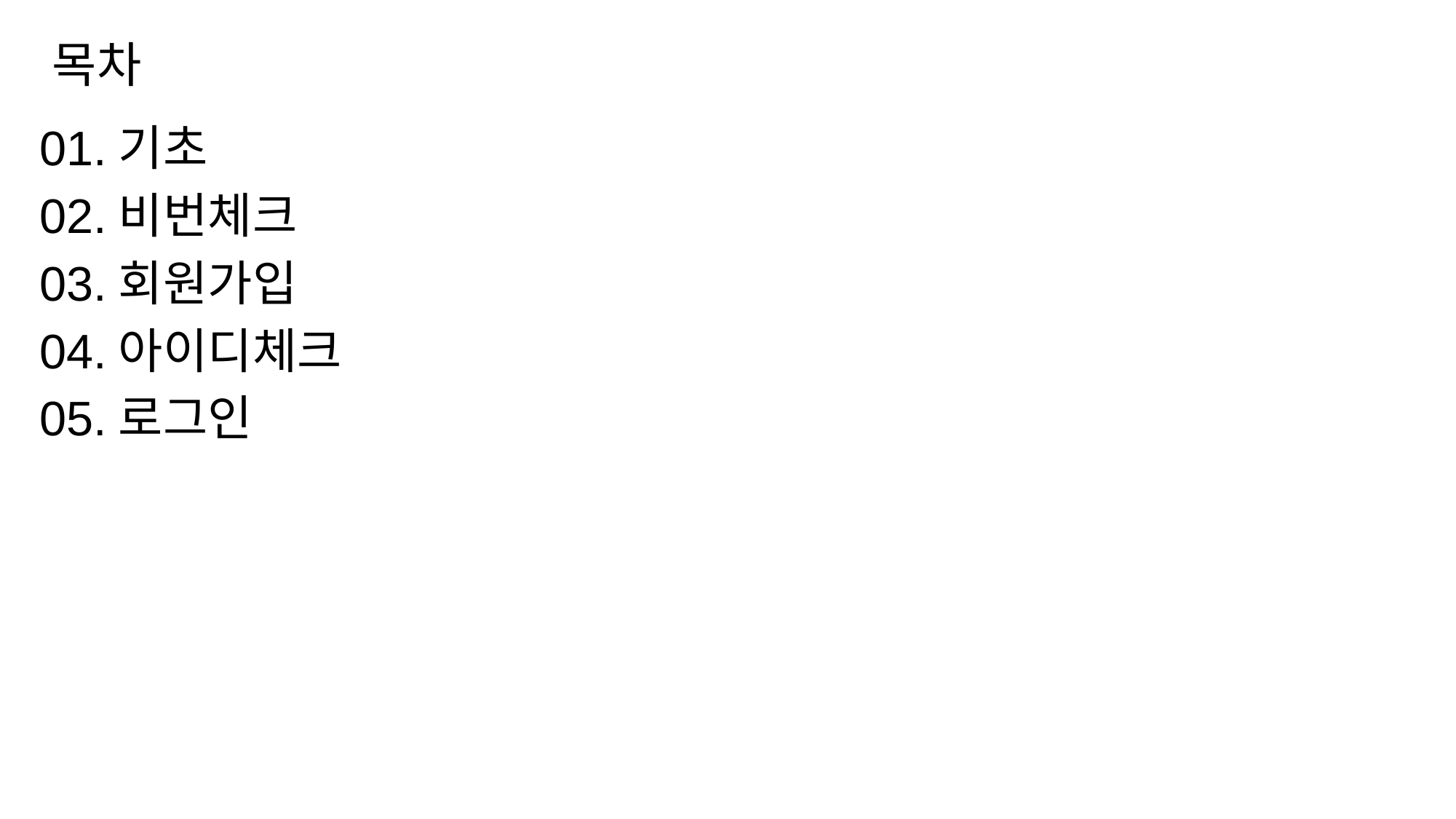

# 목차
01.기초
02.비번체크
03.회원가입
04.아이디체크
05.로그인